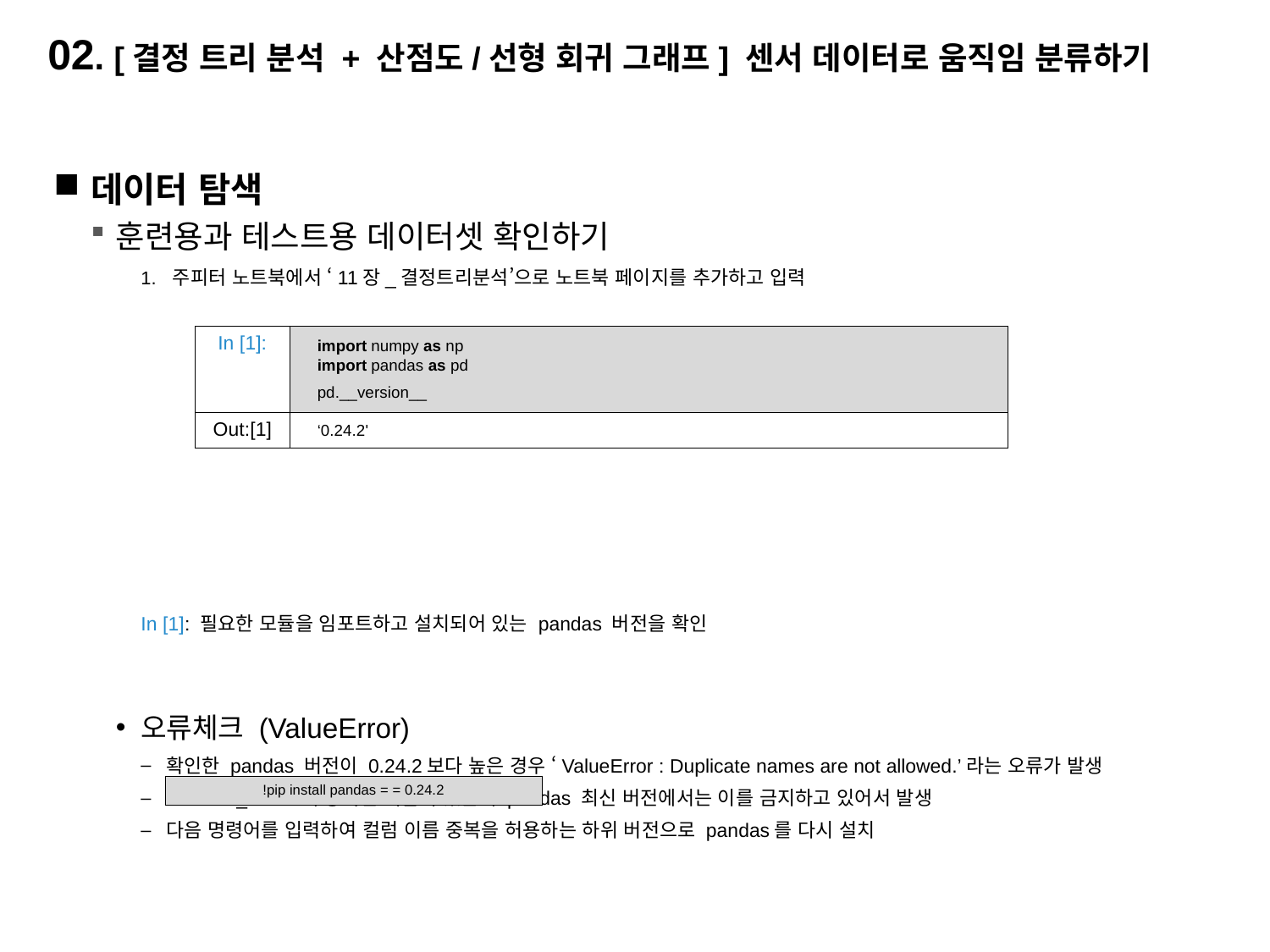

# 02. [결정 트리 분석 + 산점도/선형 회귀 그래프] 센서 데이터로 움직임 분류하기
데이터 탐색
훈련용과 테스트용 데이터셋 확인하기
주피터 노트북에서 ‘11장_결정트리분석’으로 노트북 페이지를 추가하고 입력

In [1]: 필요한 모듈을 임포트하고 설치되어 있는 pandas 버전을 확인

오류체크 (ValueError)
확인한 pandas 버전이 0.24.2보다 높은 경우 ‘ValueError : Duplicate names are not allowed.’라는 오류가 발생
features_name에 중복된 이름이 있는데 pandas 최신 버전에서는 이를 금지하고 있어서 발생
다음 명령어를 입력하여 컬럼 이름 중복을 허용하는 하위 버전으로 pandas를 다시 설치

| In [1]: | import numpy as np import pandas as pd pd.\_\_version\_\_ |
| --- | --- |
| Out:[1] | ‘0.24.2' |

| !pip install pandas = = 0.24.2 |
| --- |